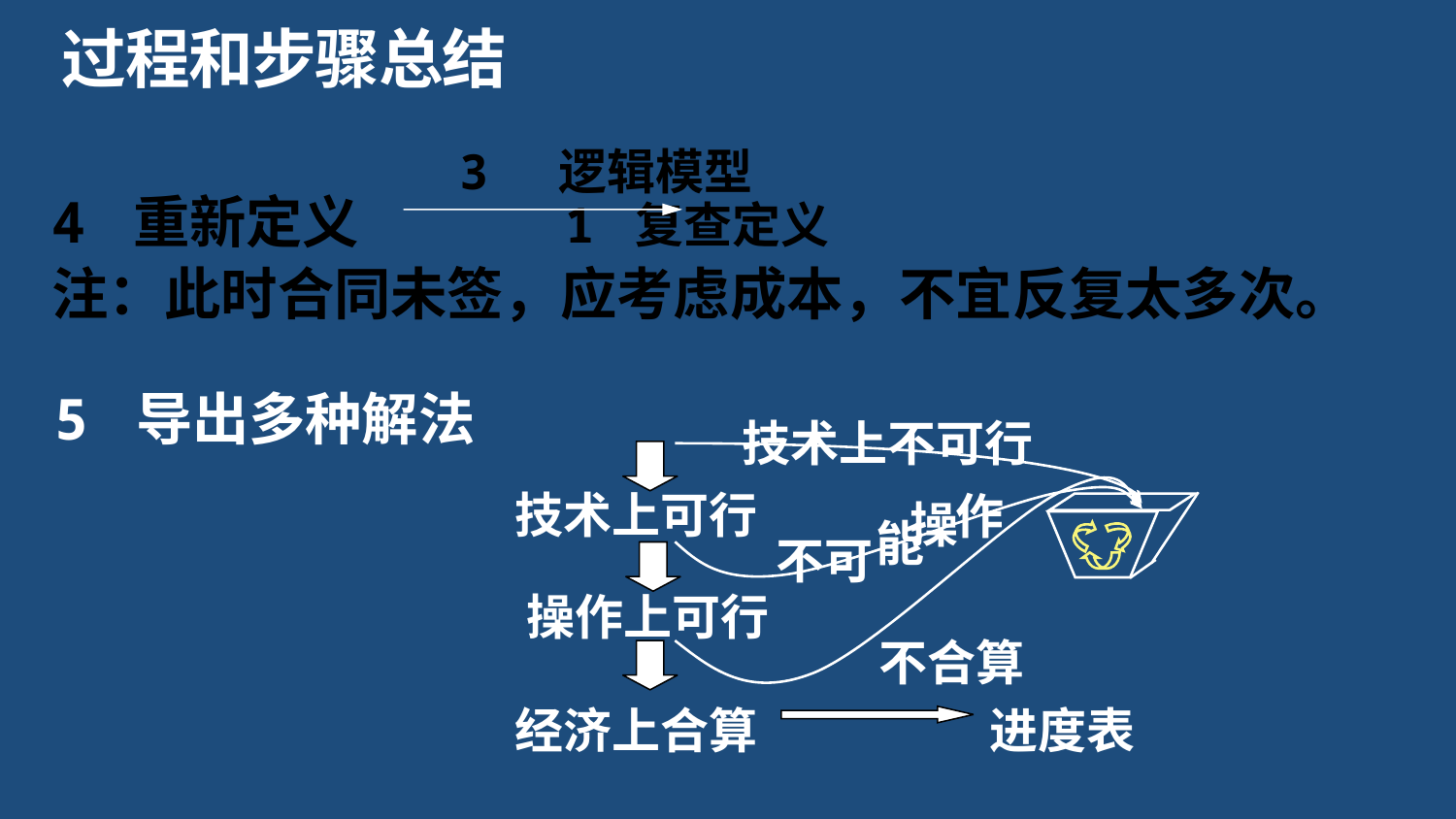

过程和步骤总结
            3  逻辑模型
4 重新定义               1 复查定义
注：此时合同未签，应考虑成本，不宜反复太多次。

5 导出多种解法
技术上不可行

技术上可行
作

操

能
不可

操作上可行
不合算

经济上合算
进度表